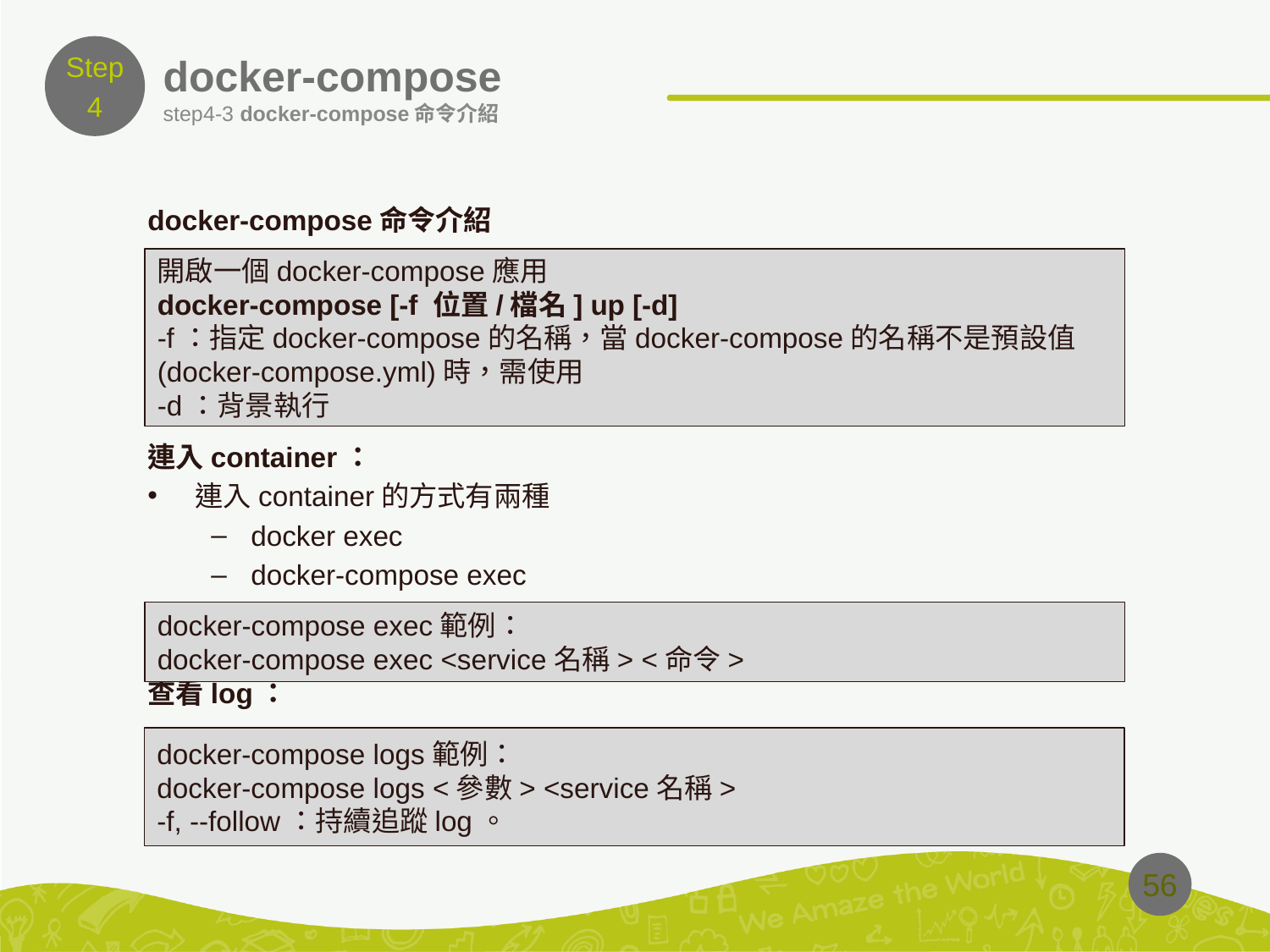

Step
4
# docker-compose
step4-3 docker-compose命令介紹
docker-compose命令介紹

連入container：
連入container的方式有兩種
docker exec
docker-compose exec

查看log：

開啟一個docker-compose應用
docker-compose [-f 位置/檔名] up [-d]
-f：指定docker-compose的名稱，當docker-compose的名稱不是預設值(docker-compose.yml)時，需使用
-d：背景執行
docker-compose exec範例：
docker-compose exec <service名稱> <命令>
docker-compose logs範例：
docker-compose logs <參數> <service名稱>
-f, --follow：持續追蹤log。
56